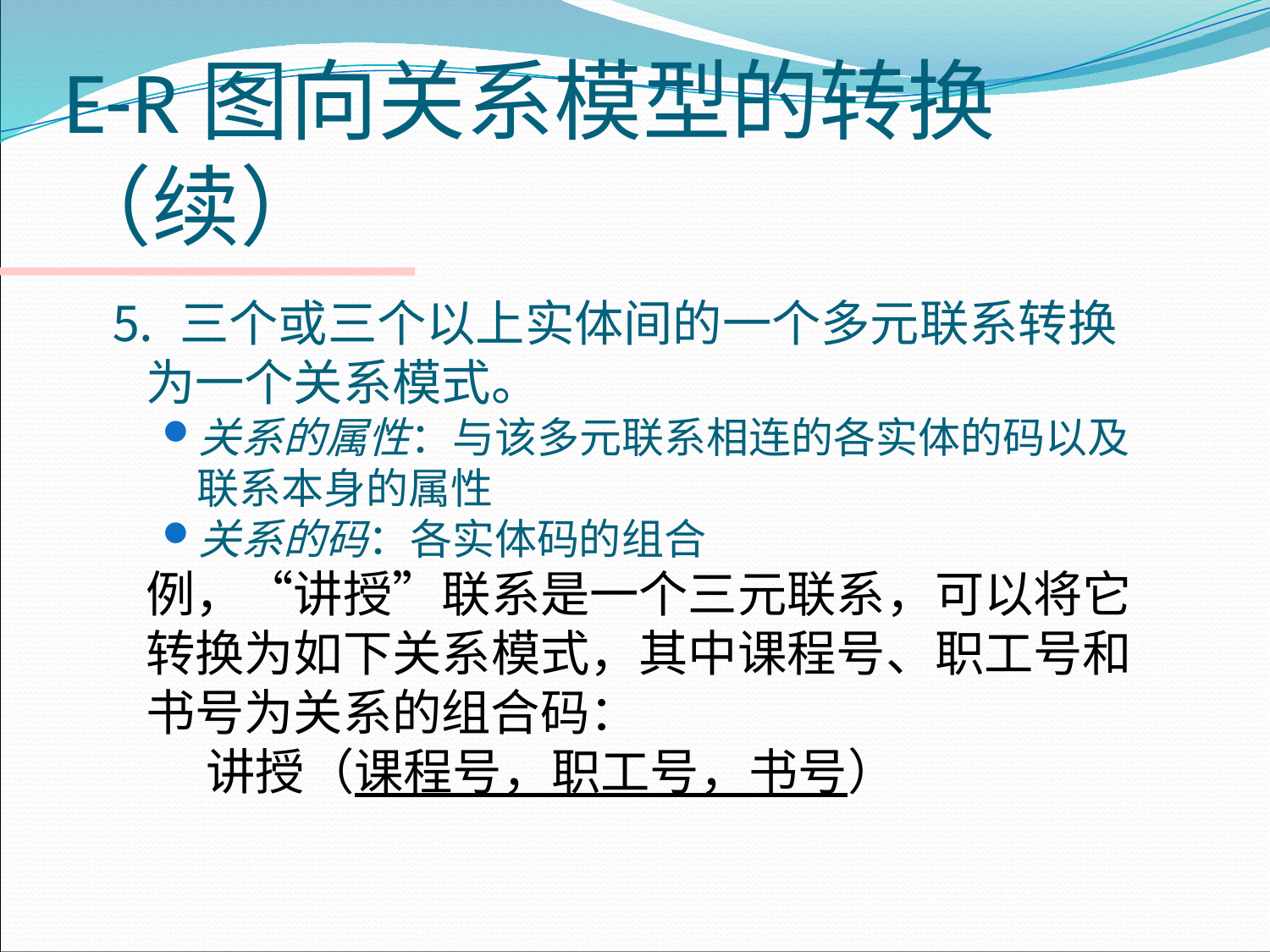

# E-R图向关系模型的转换（续）
⒌ 三个或三个以上实体间的一个多元联系转换为一个关系模式。
关系的属性：与该多元联系相连的各实体的码以及联系本身的属性
关系的码：各实体码的组合
	例，“讲授”联系是一个三元联系，可以将它转换为如下关系模式，其中课程号、职工号和书号为关系的组合码：
　　讲授（课程号，职工号，书号）

756